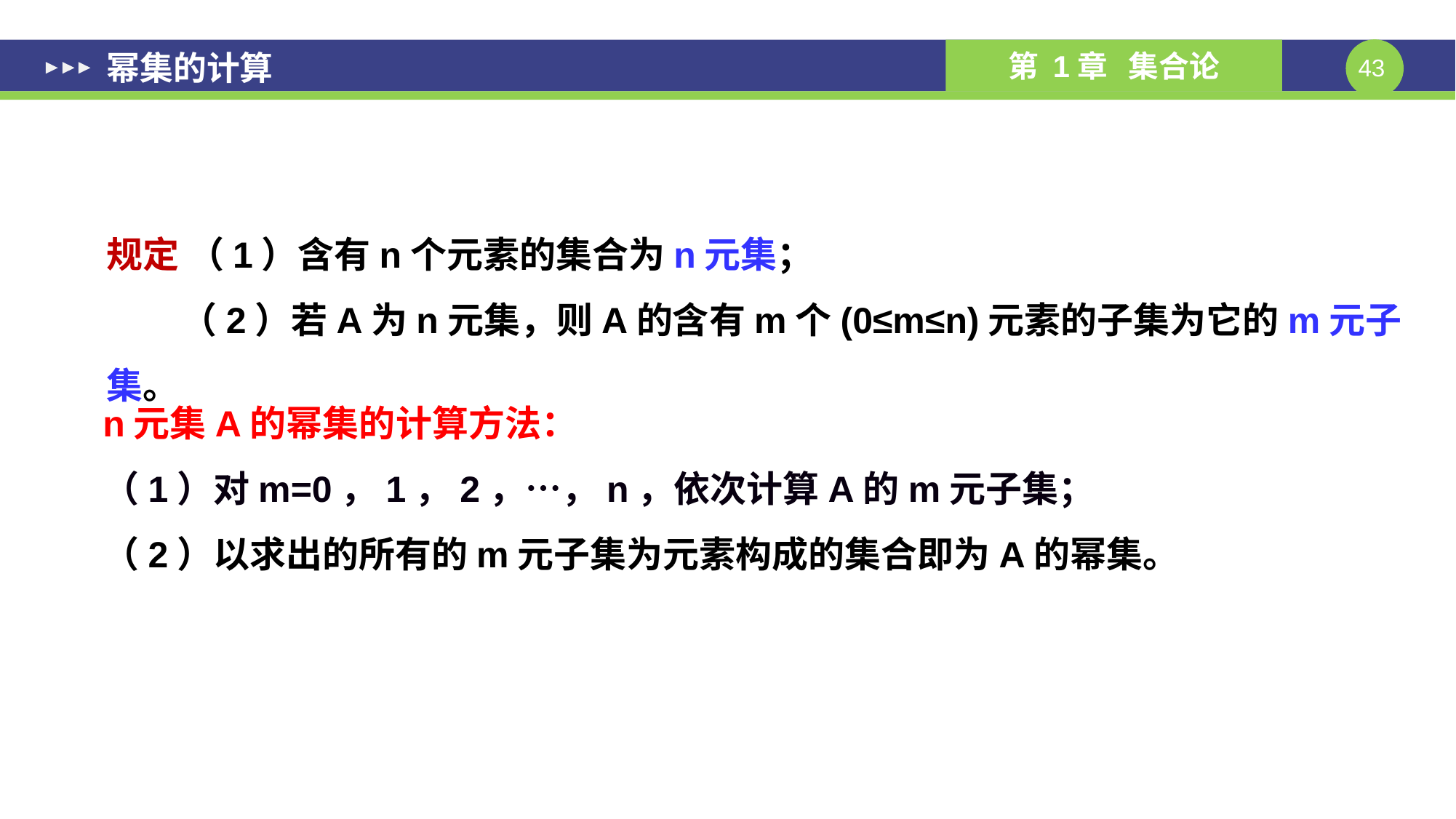

幂集的计算
规定 （1）含有n个元素的集合为n元集；
        （2）若A为n元集，则A的含有m个(0≤m≤n)元素的子集为它的m元子集。
n元集A的幂集的计算方法：
（1）对m=0，1，2，…，n，依次计算A的m元子集；
（2）以求出的所有的m元子集为元素构成的集合即为A的幂集。